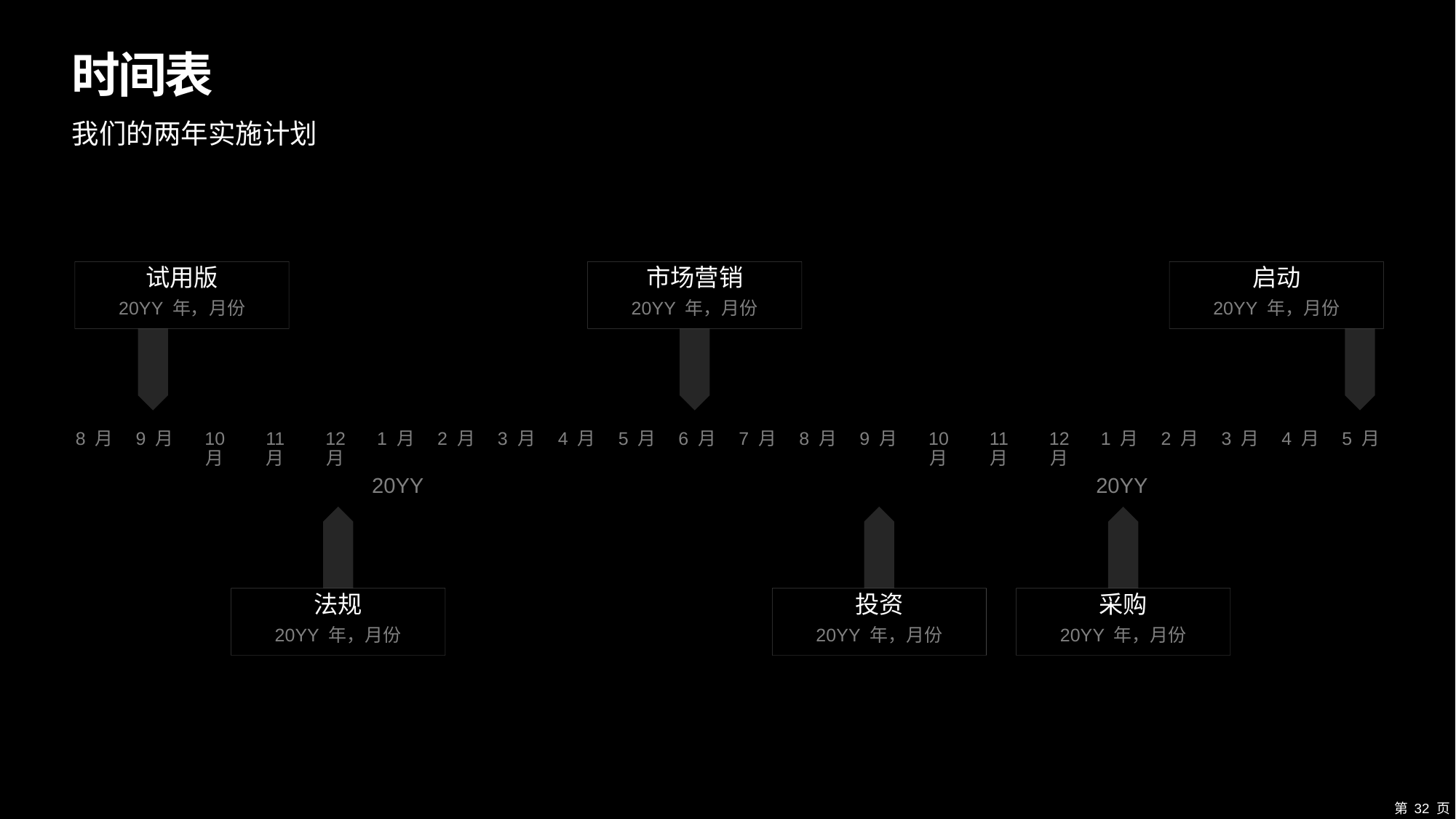

# 时间表
我们的两年实施计划
试用版
市场营销
启动
20YY 年，月份
20YY 年，月份
20YY 年，月份

8 月
9 月
10 月
11 月
12 月
1 月
2 月
3 月
4 月
5 月
6 月
7 月
8 月
9 月
10 月
11 月
12 月
1 月
2 月
3 月
4 月
5 月
20YY
20YY

法规
投资
采购
20YY 年，月份
20YY 年，月份
20YY 年，月份
第 32 页